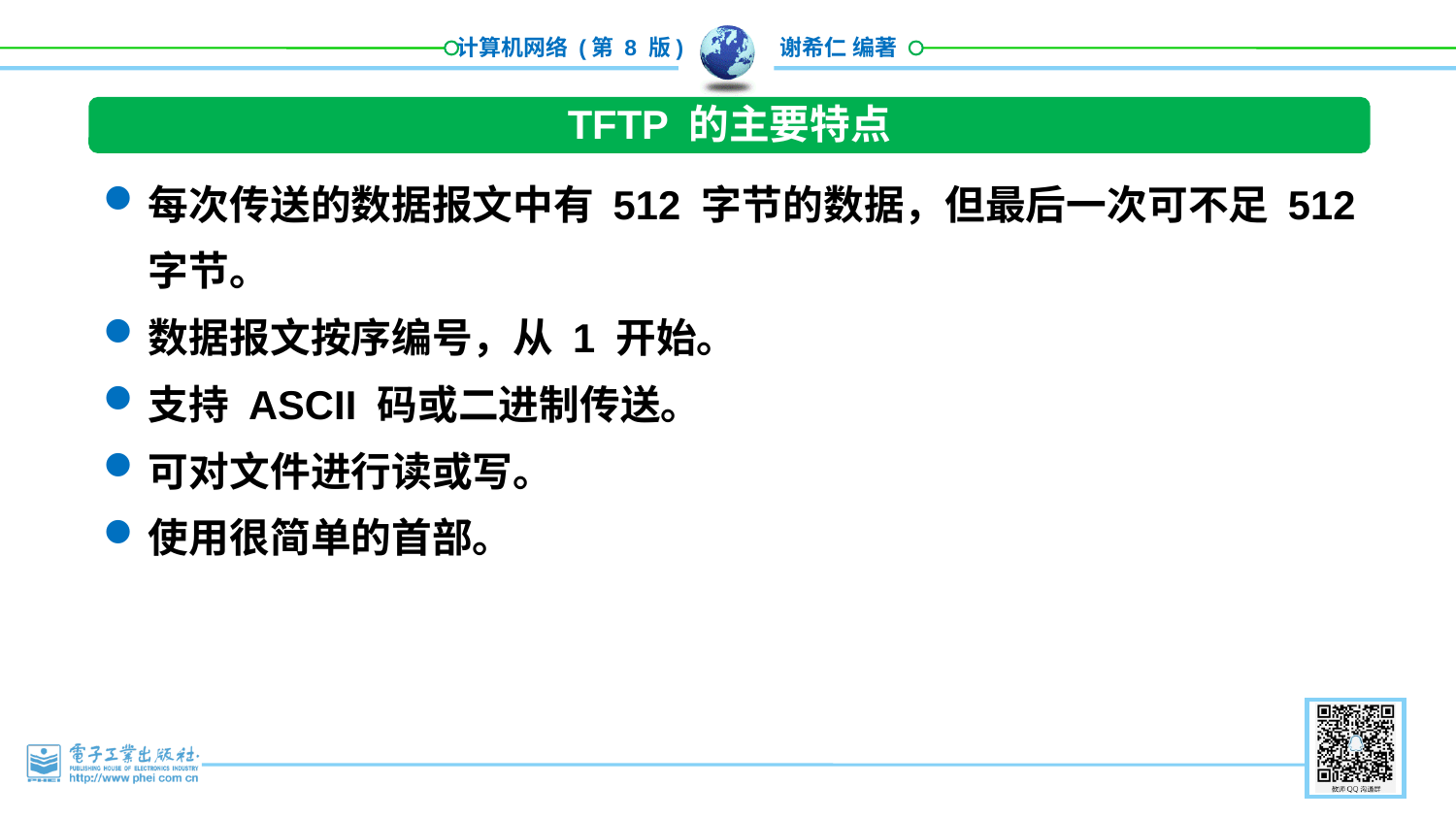

TFTP 的主要特点

每次传送的数据报文中有 512 字节的数据，但最后一次可不足 512 字节。
数据报文按序编号，从 1 开始。
支持 ASCII 码或二进制传送。
可对文件进行读或写。
使用很简单的首部。